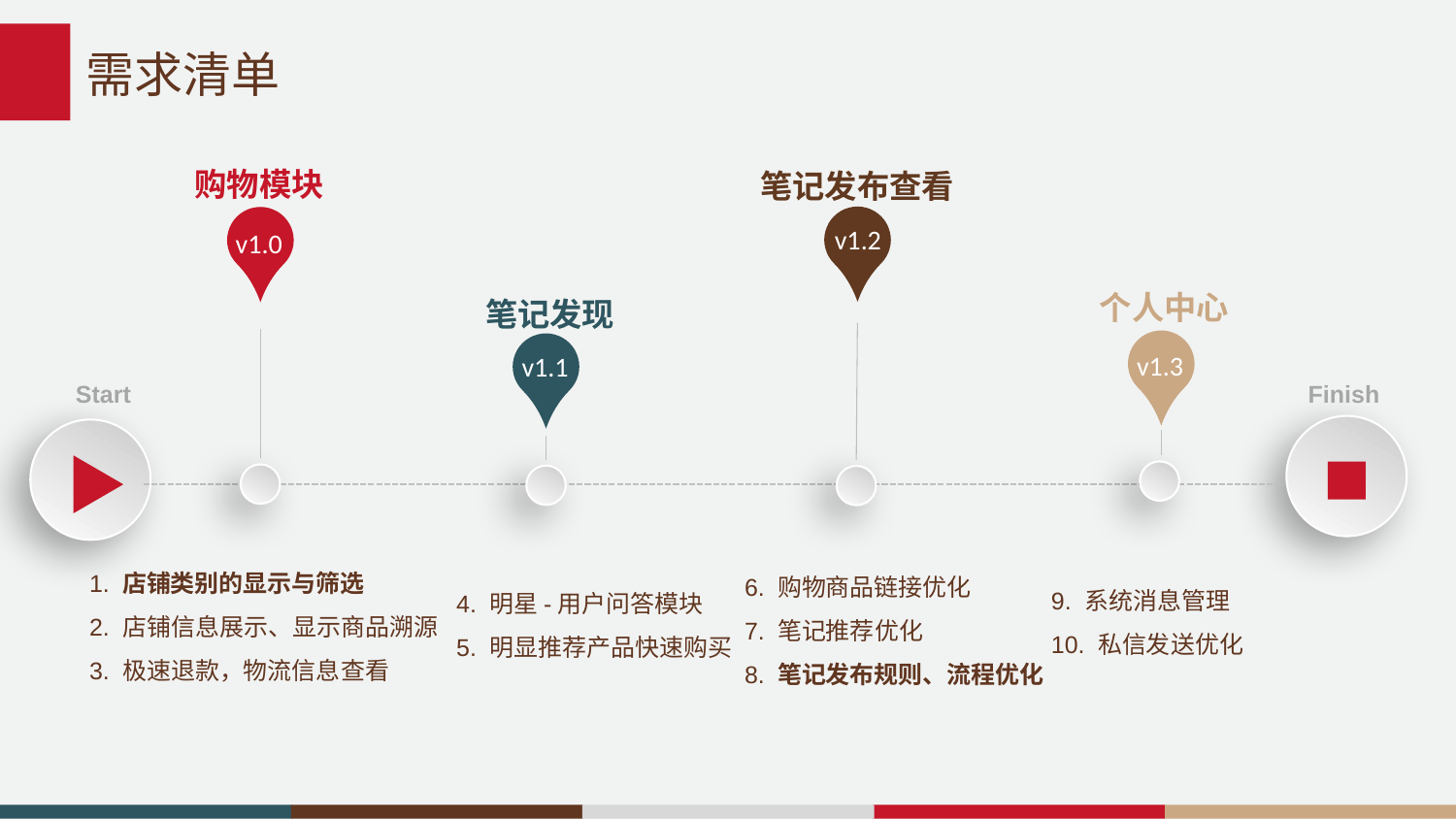

# 需求清单
购物模块
笔记发布查看

v1.2
v1.0
个人中心
笔记发现

v1.3
v1.1
Start
Finish

1. 店铺类别的显示与筛选
2. 店铺信息展示、显示商品溯源
3. 极速退款，物流信息查看
6. 购物商品链接优化
7. 笔记推荐优化
8. 笔记发布规则、流程优化
9. 系统消息管理
10. 私信发送优化
4. 明星-用户问答模块
5. 明显推荐产品快速购买